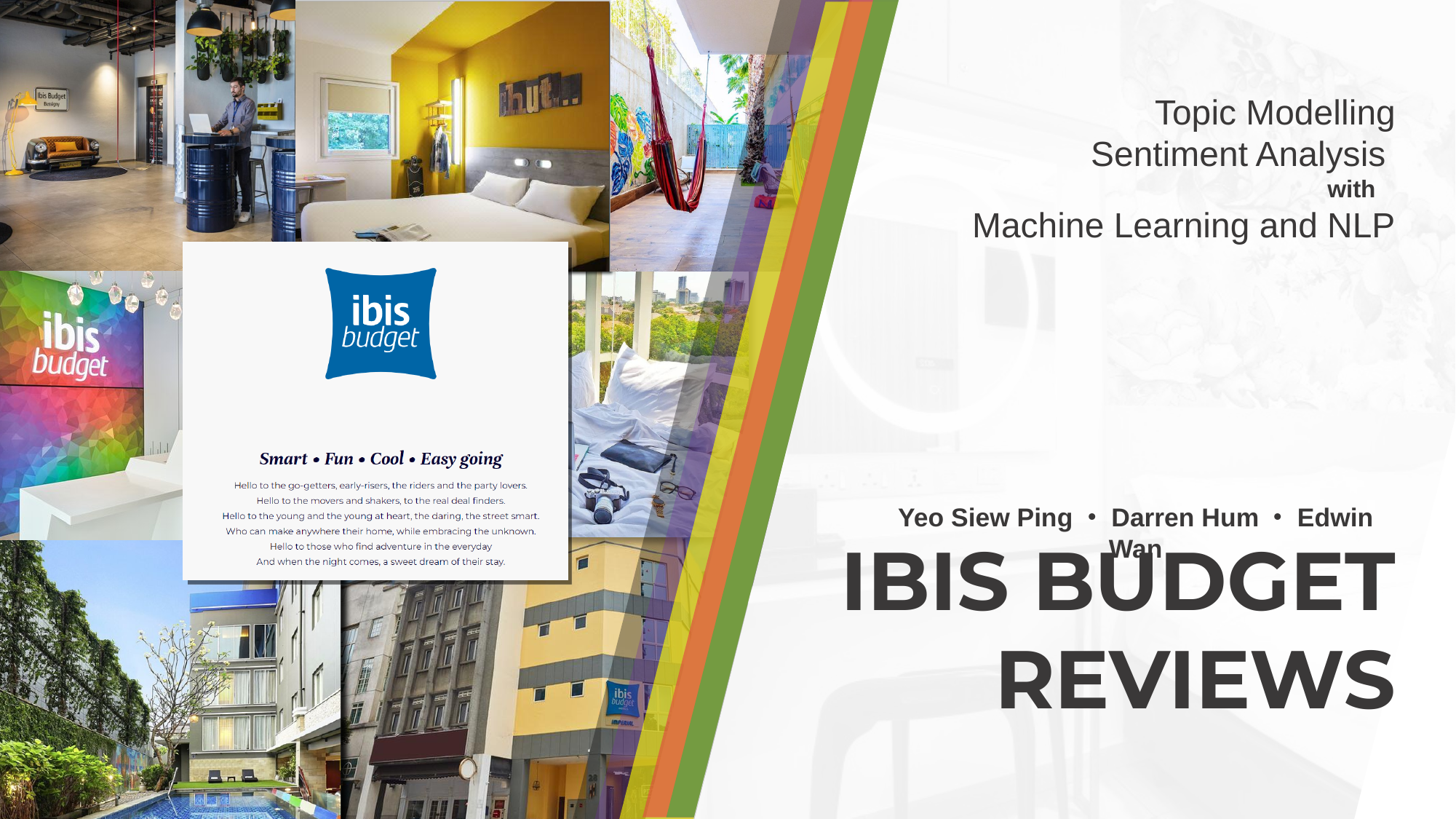

Topic Modelling
Sentiment Analysis
with
Machine Learning and NLP
Yeo Siew Ping・Darren Hum・Edwin Wan
IBIS BUDGET REVIEWS